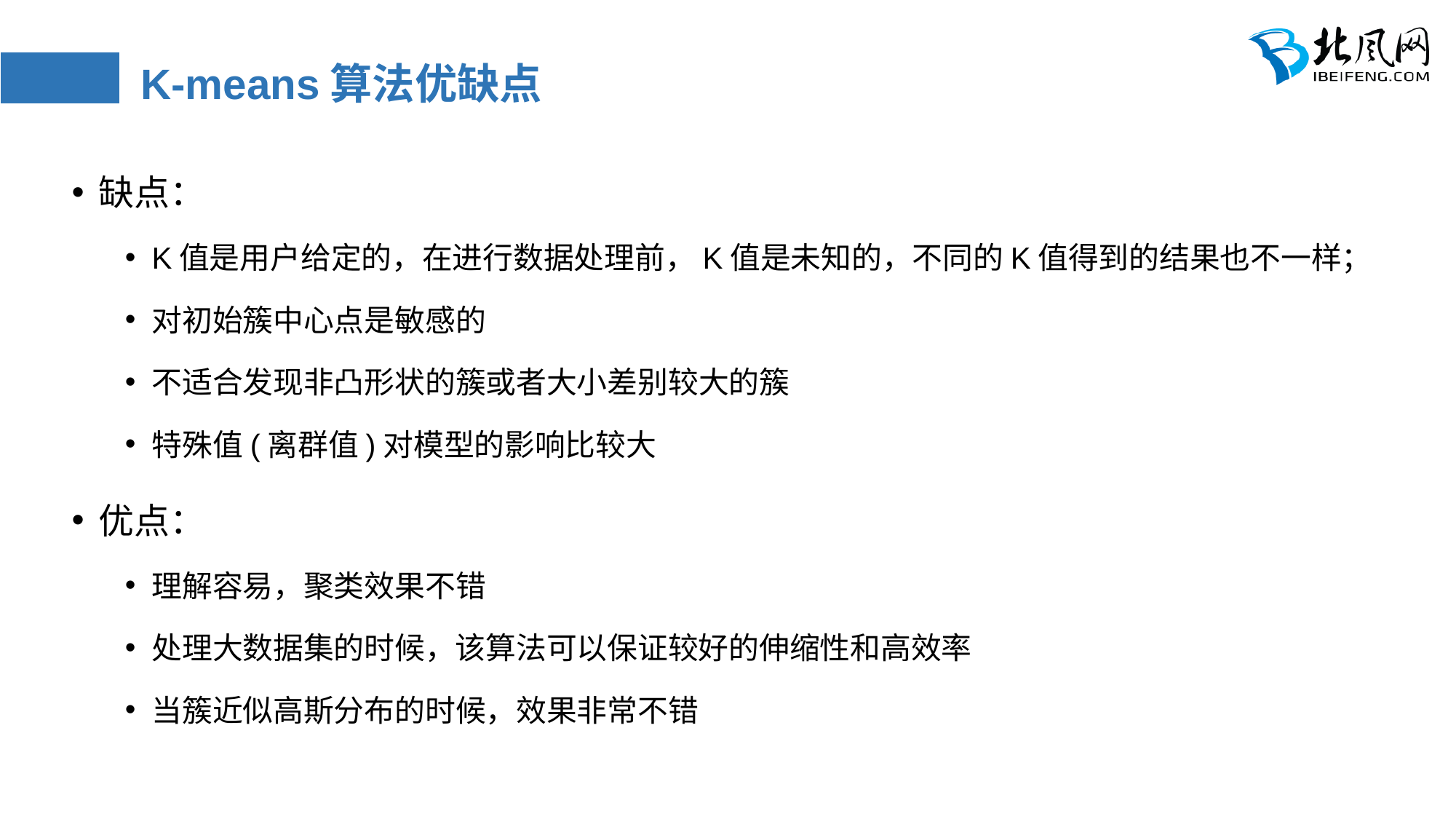

# K-means算法优缺点
缺点：
K值是用户给定的，在进行数据处理前，K值是未知的，不同的K值得到的结果也不一样；
对初始簇中心点是敏感的
不适合发现非凸形状的簇或者大小差别较大的簇
特殊值(离群值)对模型的影响比较大
优点：
理解容易，聚类效果不错
处理大数据集的时候，该算法可以保证较好的伸缩性和高效率
当簇近似高斯分布的时候，效果非常不错